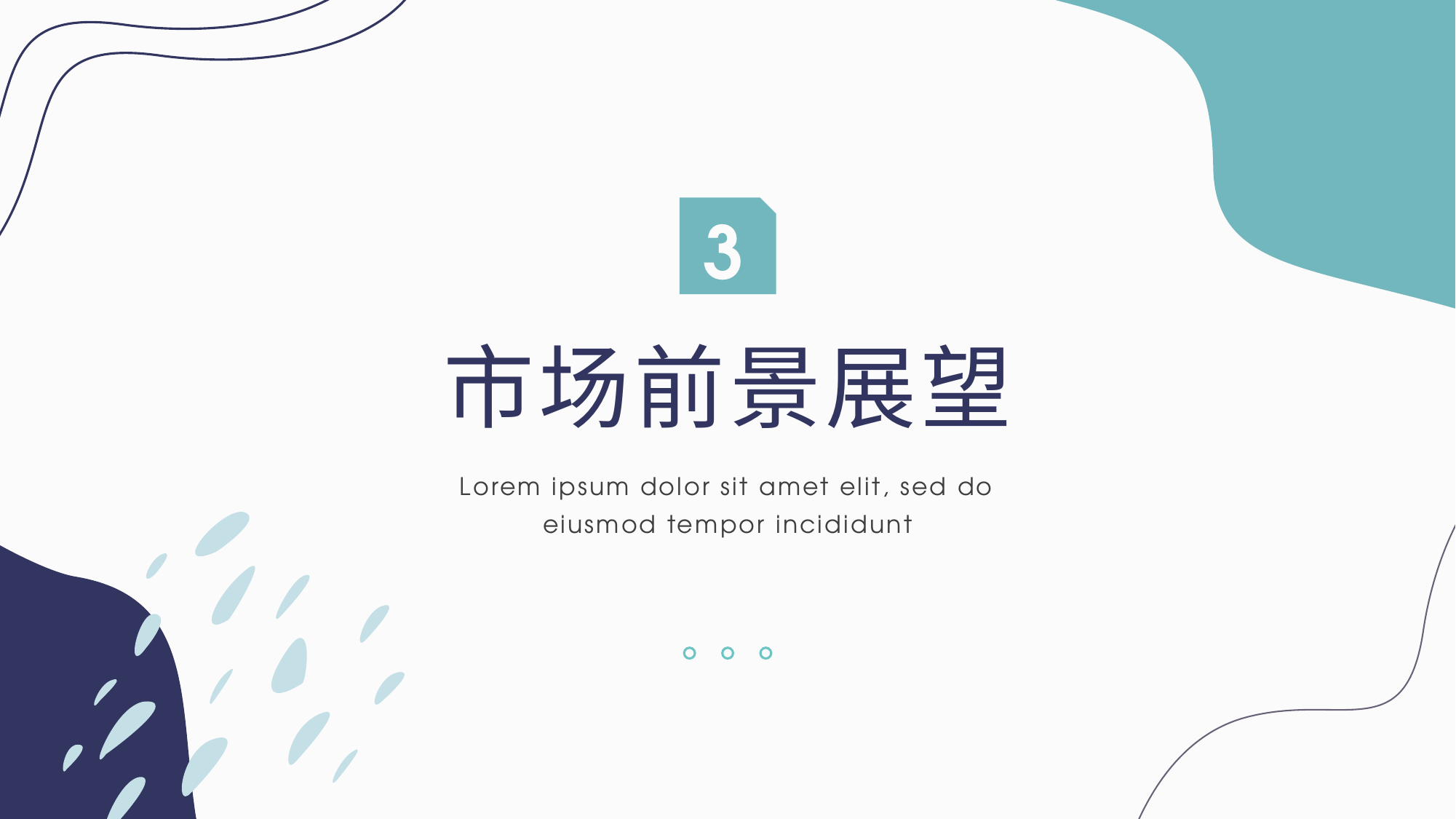

3
市场前景展望
Lorem ipsum dolor sit amet elit, sed do eiusmod tempor incididunt